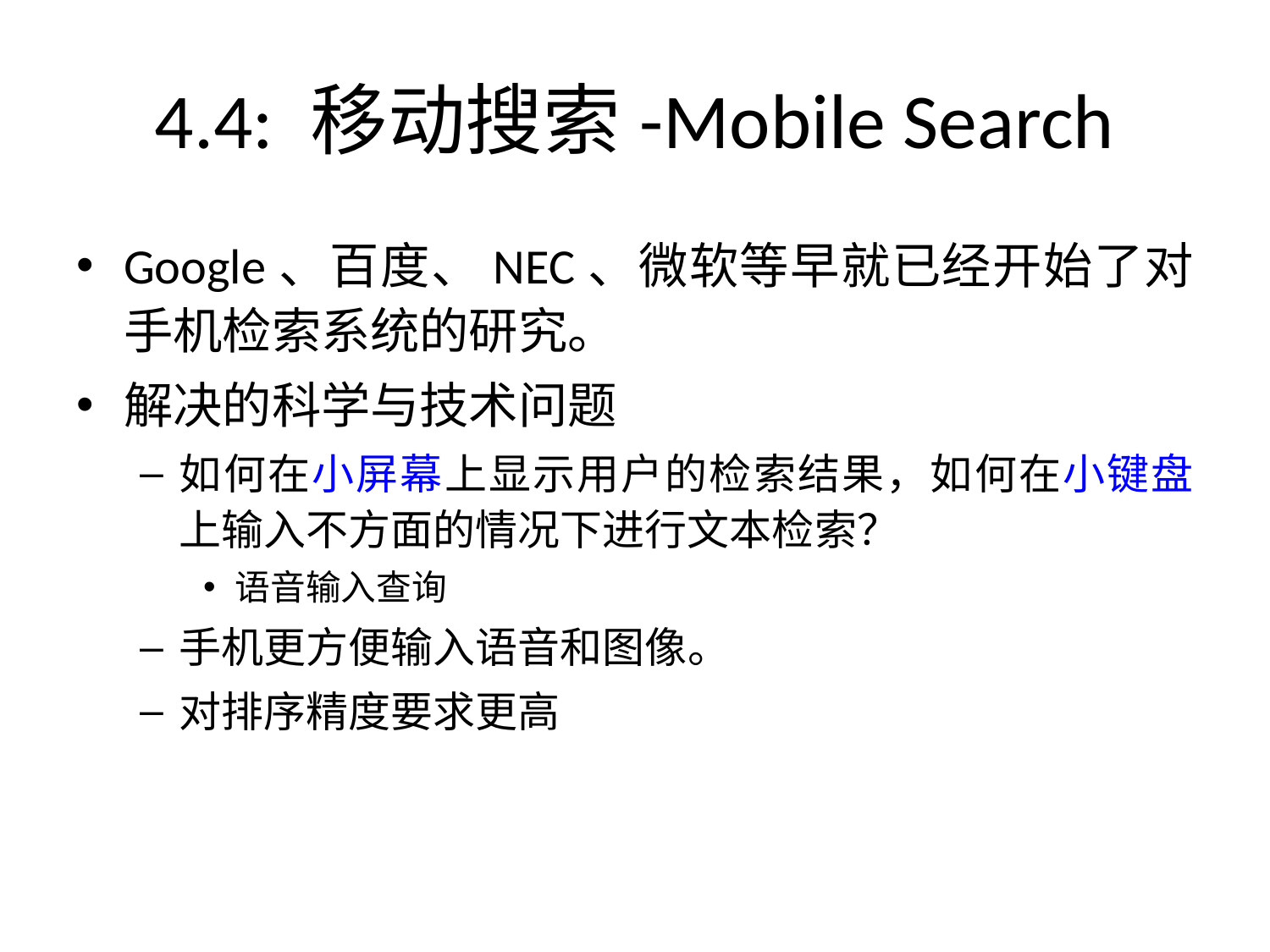

# 4.4: 移动搜索-Mobile Search
Google、百度、NEC、微软等早就已经开始了对手机检索系统的研究。
解决的科学与技术问题
如何在小屏幕上显示用户的检索结果，如何在小键盘上输入不方面的情况下进行文本检索？
语音输入查询
手机更方便输入语音和图像。
对排序精度要求更高